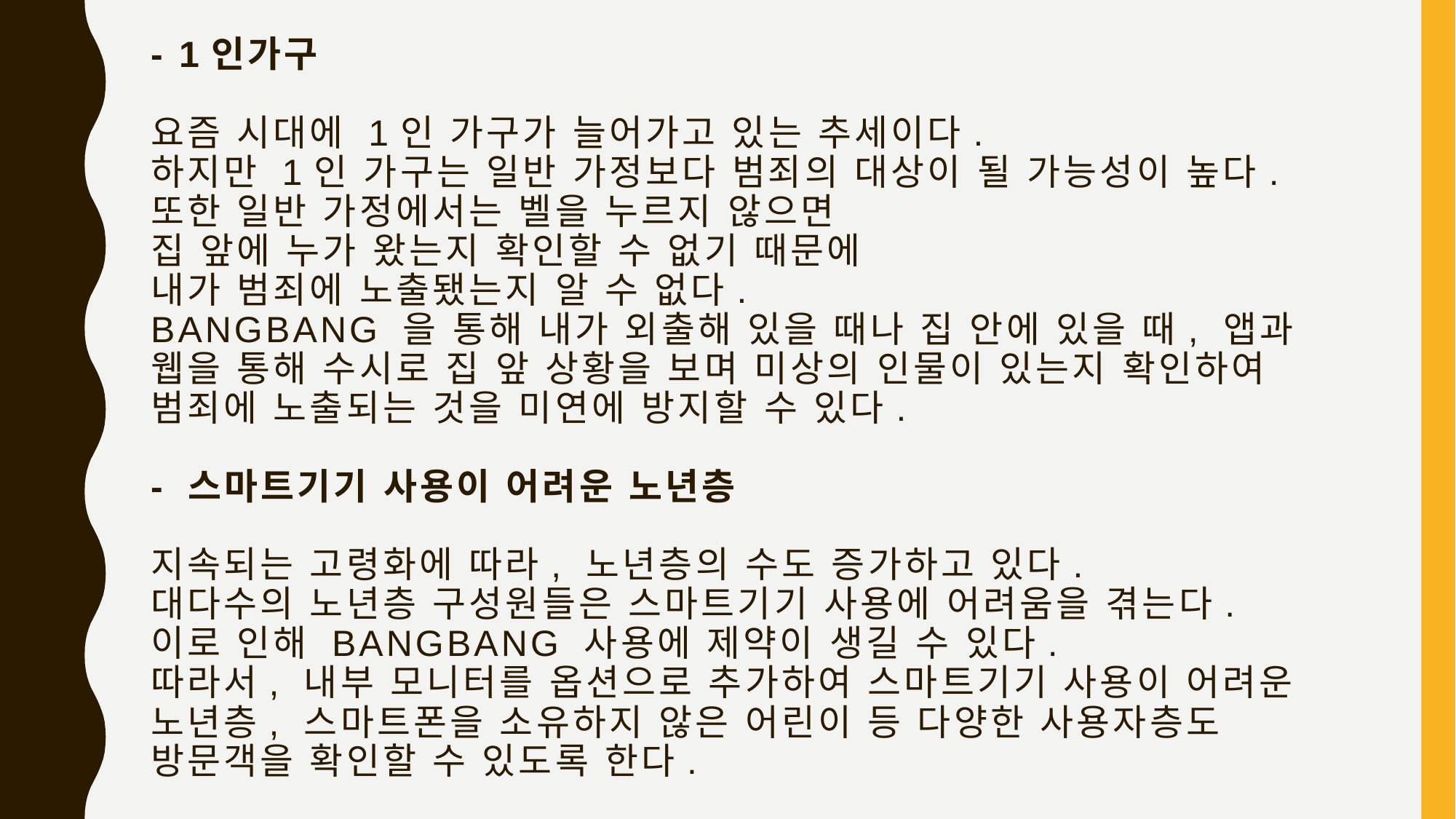

# - 1인가구 요즘 시대에 1인 가구가 늘어가고 있는 추세이다. 하지만 1인 가구는 일반 가정보다 범죄의 대상이 될 가능성이 높다. 또한 일반 가정에서는 벨을 누르지 않으면 집 앞에 누가 왔는지 확인할 수 없기 때문에 내가 범죄에 노출됐는지 알 수 없다. BANGBANG 을 통해 내가 외출해 있을 때나 집 안에 있을 때, 앱과 웹을 통해 수시로 집 앞 상황을 보며 미상의 인물이 있는지 확인하여 범죄에 노출되는 것을 미연에 방지할 수 있다. - 스마트기기 사용이 어려운 노년층 지속되는 고령화에 따라, 노년층의 수도 증가하고 있다. 대다수의 노년층 구성원들은 스마트기기 사용에 어려움을 겪는다. 이로 인해 BANGBANG 사용에 제약이 생길 수 있다. 따라서, 내부 모니터를 옵션으로 추가하여 스마트기기 사용이 어려운 노년층, 스마트폰을 소유하지 않은 어린이 등 다양한 사용자층도 방문객을 확인할 수 있도록 한다.